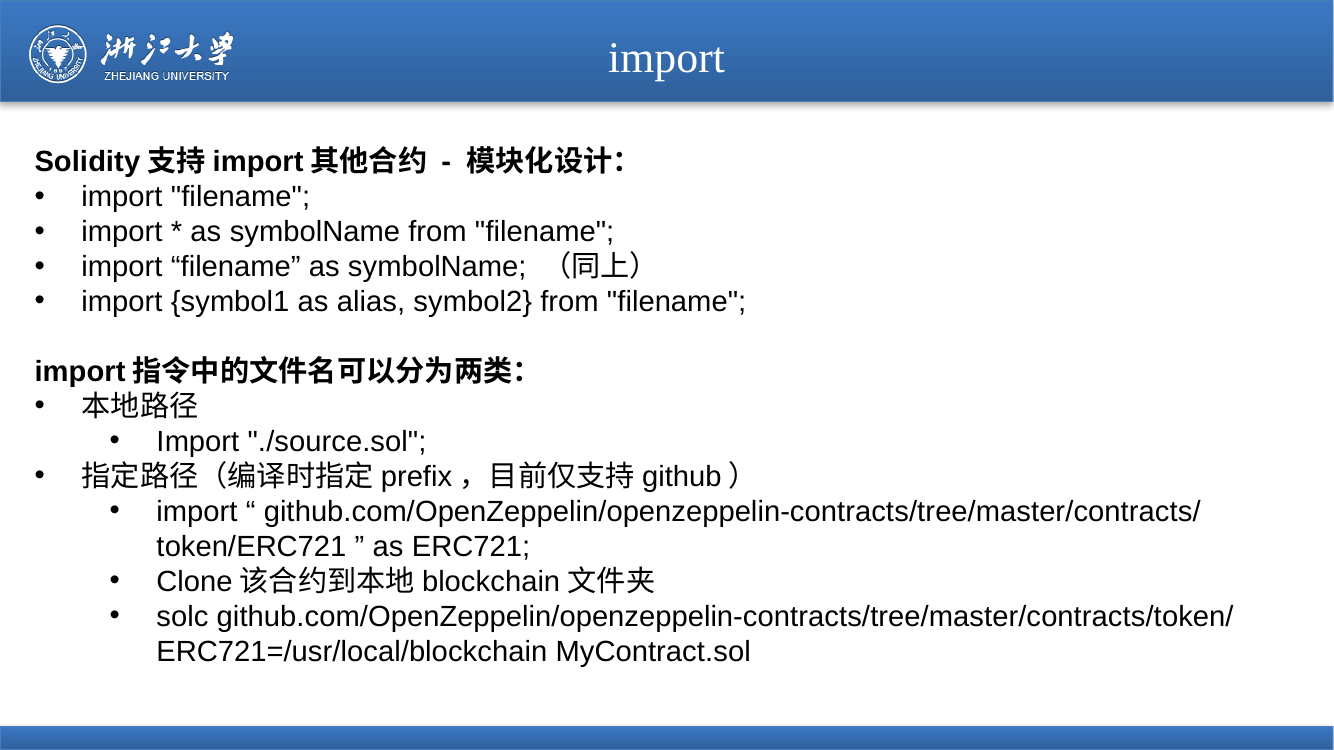

# import
Solidity支持import其他合约 - 模块化设计：
import "filename";
import * as symbolName from "filename";
import “filename” as symbolName; （同上）
import {symbol1 as alias, symbol2} from "filename";

import指令中的文件名可以分为两类：
本地路径
Import "./source.sol";
指定路径（编译时指定prefix，目前仅支持github）
import “ github.com/OpenZeppelin/openzeppelin-contracts/tree/master/contracts/token/ERC721 ” as ERC721;
Clone该合约到本地blockchain文件夹
solc github.com/OpenZeppelin/openzeppelin-contracts/tree/master/contracts/token/ERC721=/usr/local/blockchain MyContract.sol